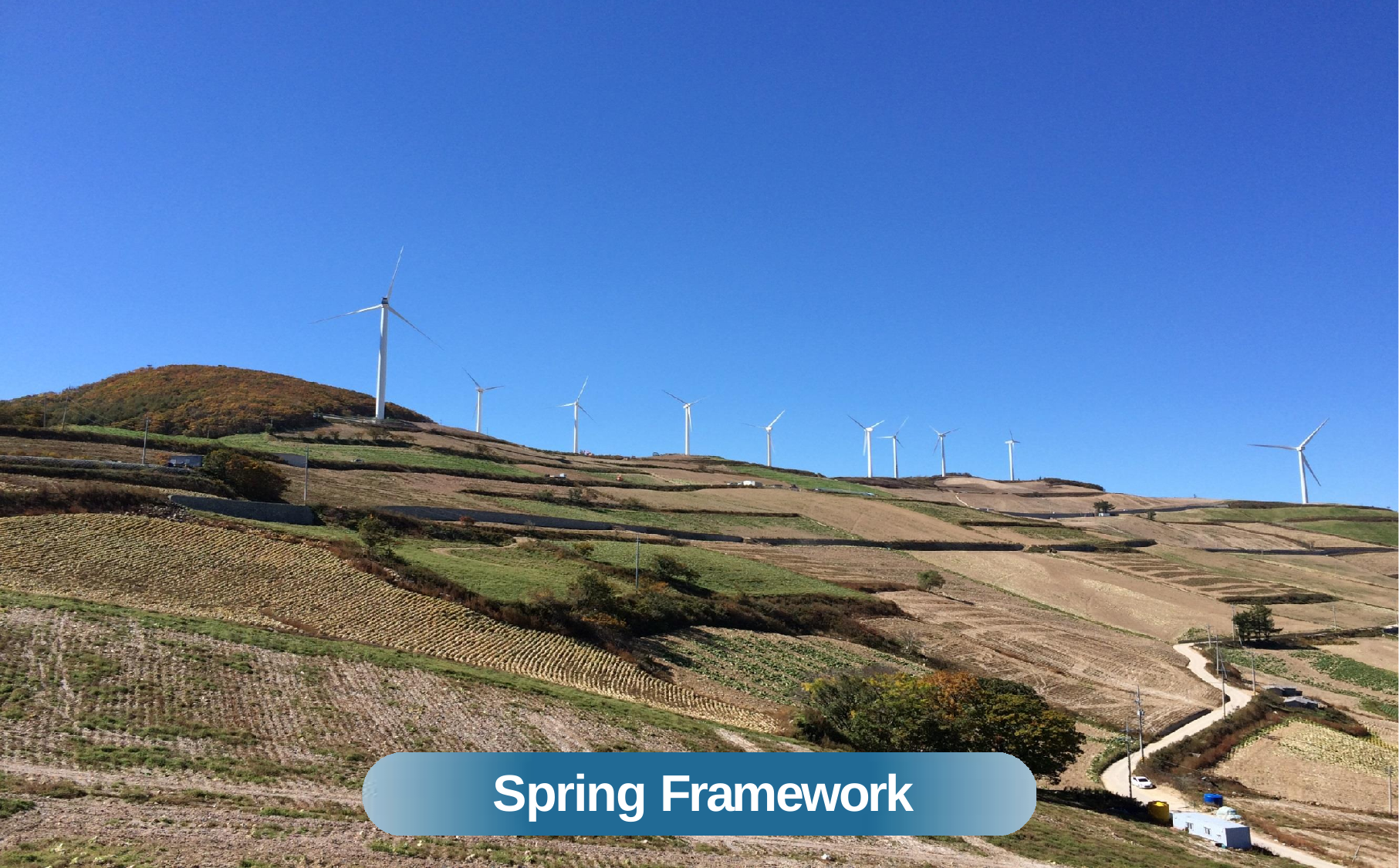

# Spring Framework

올바른 성장과 따뜻한 나눔 ~